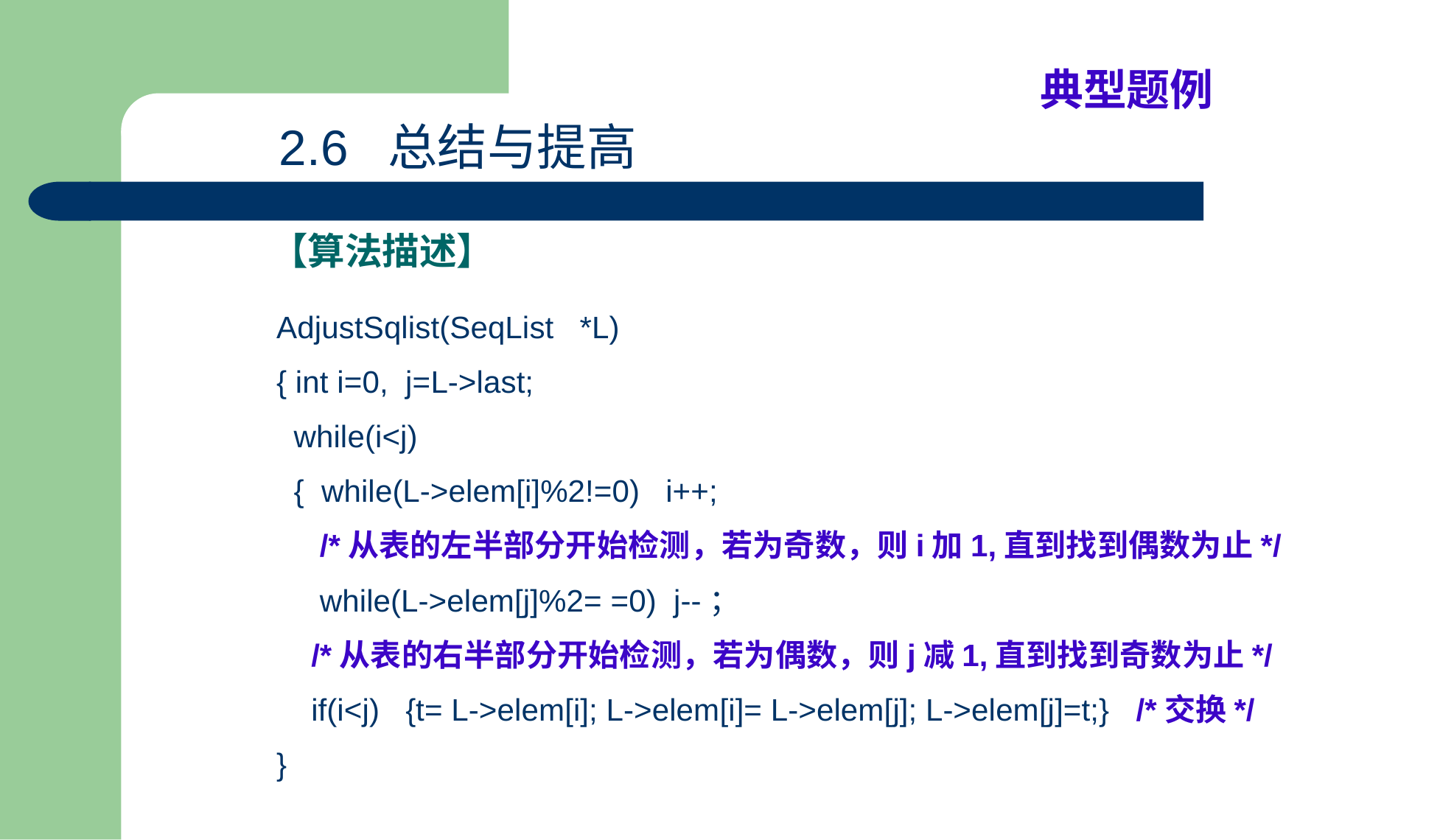

典型题例
2.6  总结与提高
# 【算法描述】
AdjustSqlist(SeqList   *L)
{ int i=0,  j=L->last;
  while(i<j)
  {  while(L->elem[i]%2!=0)   i++;
     /*从表的左半部分开始检测，若为奇数，则i加1,直到找到偶数为止*/
     while(L->elem[j]%2= =0)  j--；
    /*从表的右半部分开始检测，若为偶数，则j减1,直到找到奇数为止*/
    if(i<j)   {t= L->elem[i]; L->elem[i]= L->elem[j]; L->elem[j]=t;}   /*交换*/
}